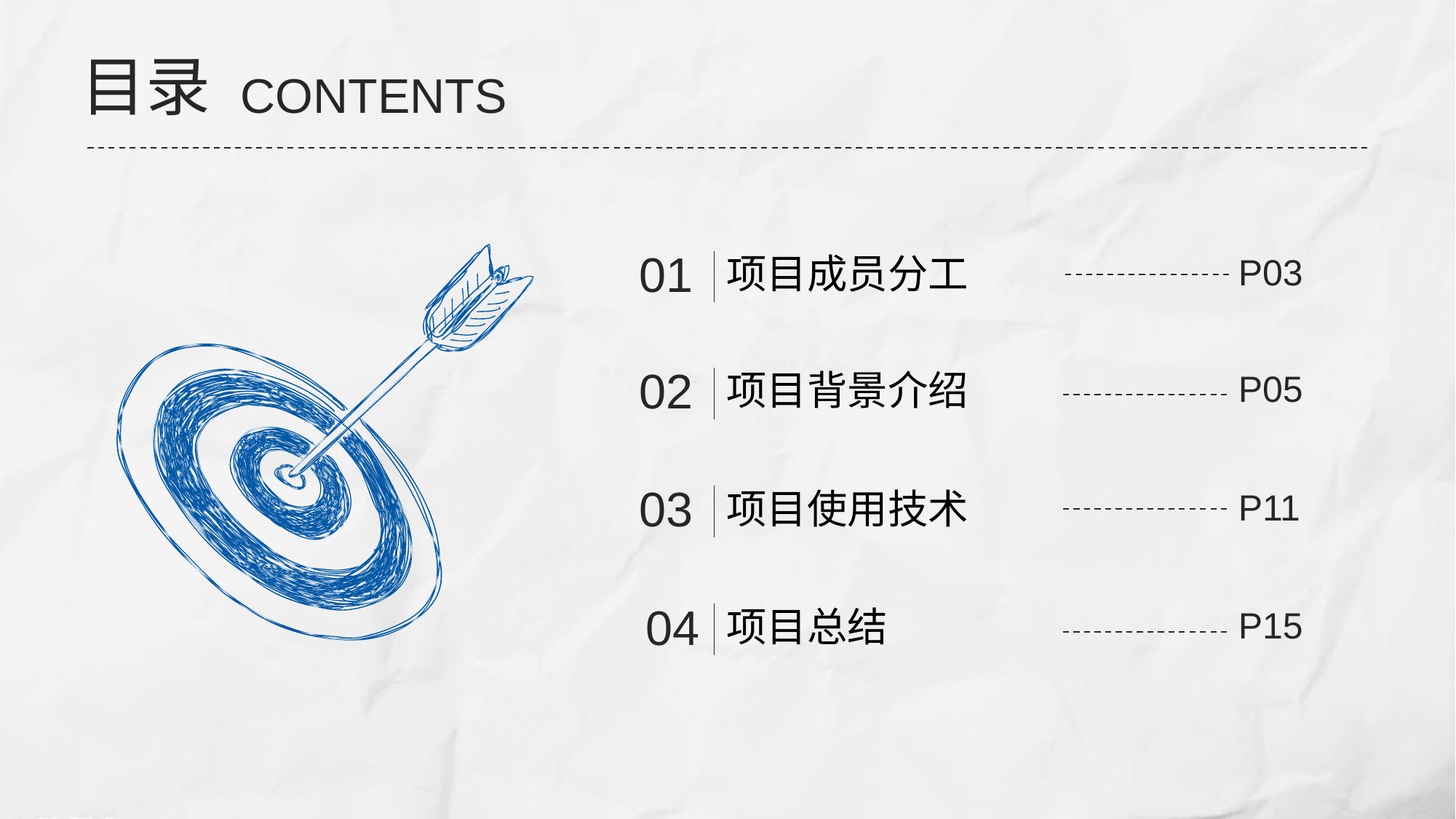

目录
CONTENTS
01
项目成员分工

P03
02
项目背景介绍
P05
03
项目使用技术
P11
04
项目总结
P15